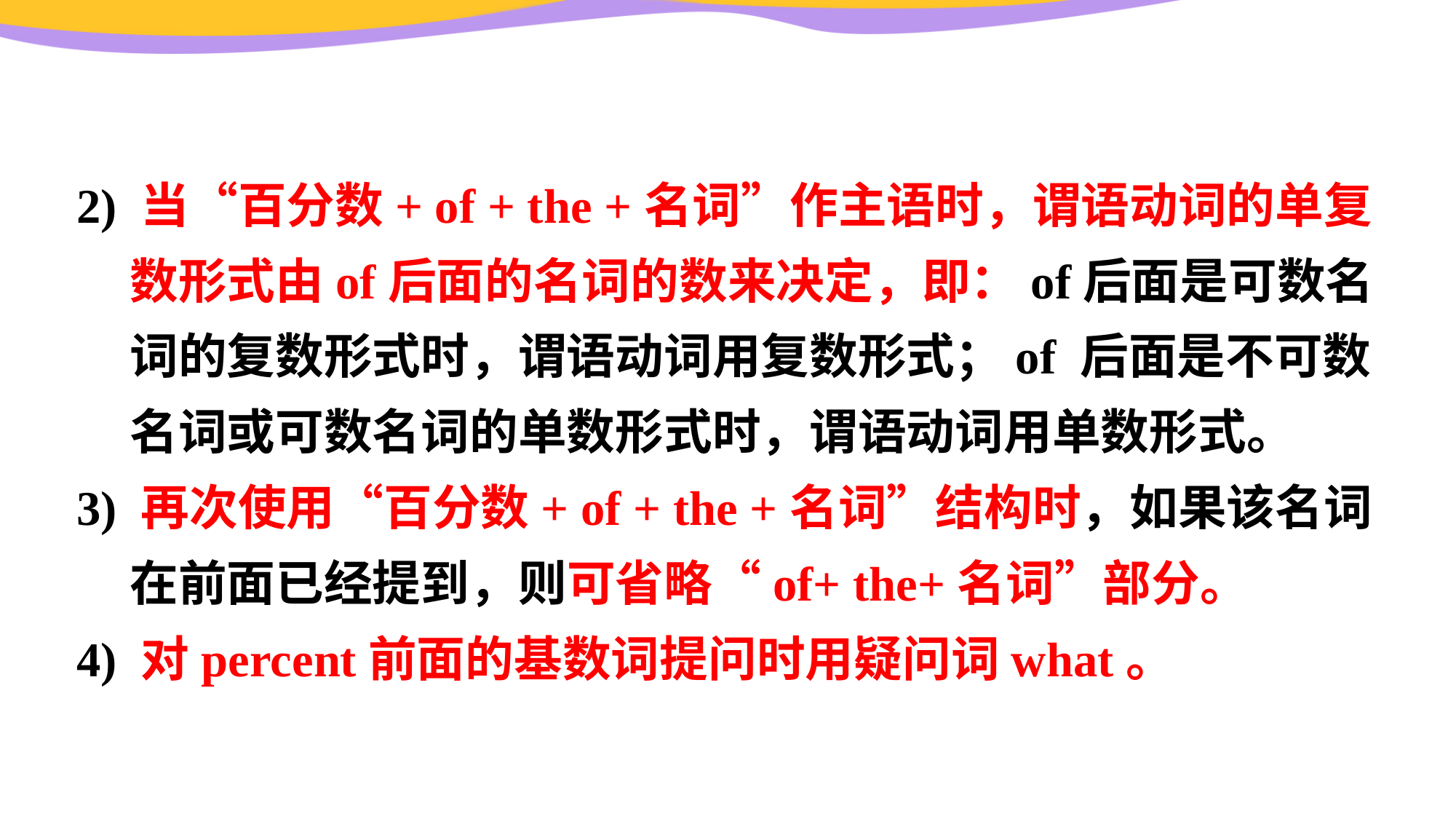

2) 当“百分数+ of + the +名词”作主语时，谓语动词的单复数形式由of后面的名词的数来决定，即：of后面是可数名词的复数形式时，谓语动词用复数形式；of 后面是不可数名词或可数名词的单数形式时，谓语动词用单数形式。
3) 再次使用“百分数+ of + the +名词”结构时，如果该名词在前面已经提到，则可省略“of+ the+名词”部分。
4) 对percent前面的基数词提问时用疑问词what。